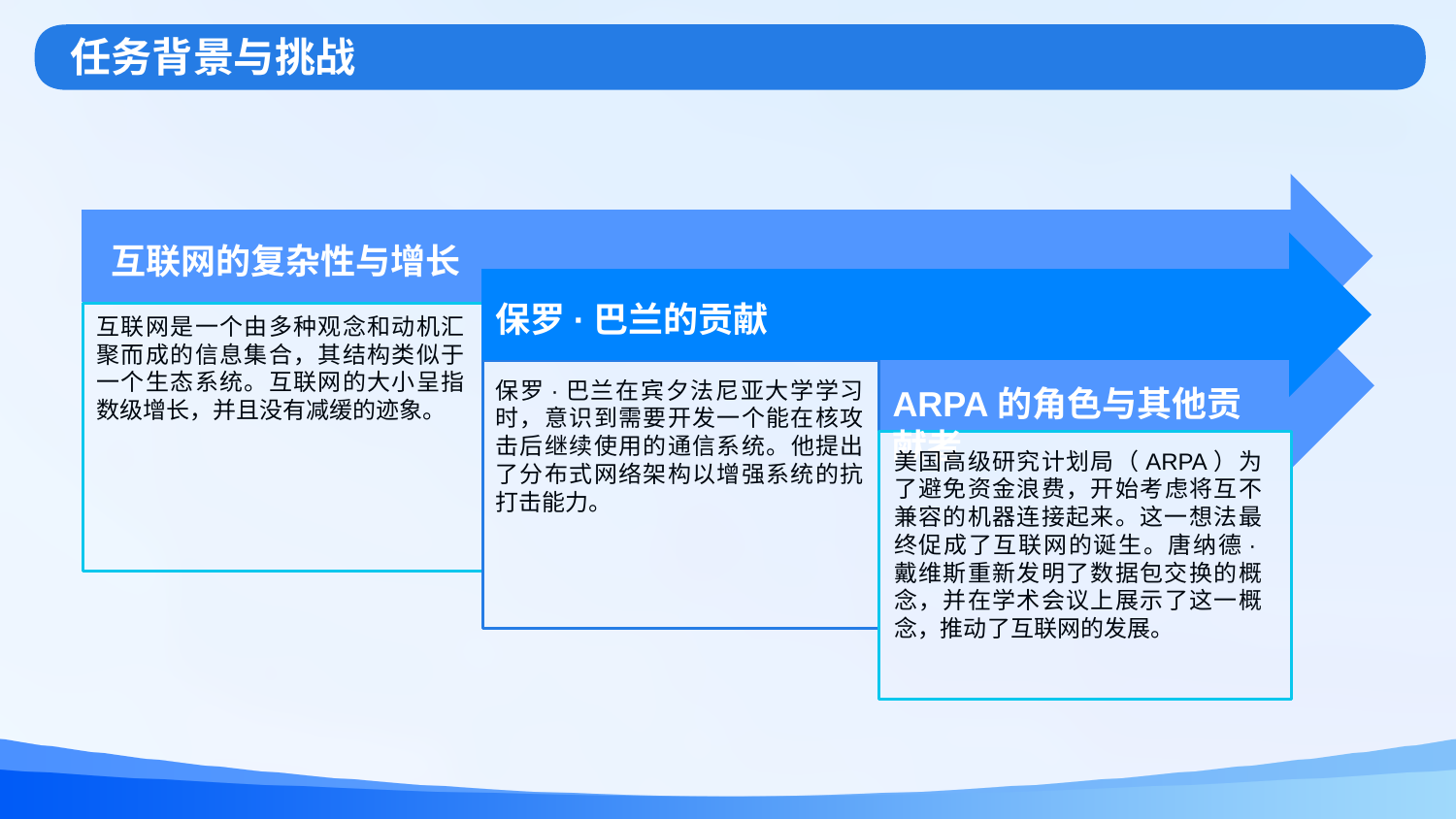

任务背景与挑战

互联网的复杂性与增长

保罗·巴兰的贡献
互联网是一个由多种观念和动机汇聚而成的信息集合，其结构类似于一个生态系统。互联网的大小呈指数级增长，并且没有减缓的迹象。

保罗·巴兰在宾夕法尼亚大学学习时，意识到需要开发一个能在核攻击后继续使用的通信系统。他提出了分布式网络架构以增强系统的抗打击能力。

ARPA的角色与其他贡献者

美国高级研究计划局（ARPA）为了避免资金浪费，开始考虑将互不兼容的机器连接起来。这一想法最终促成了互联网的诞生。唐纳德·戴维斯重新发明了数据包交换的概念，并在学术会议上展示了这一概念，推动了互联网的发展。